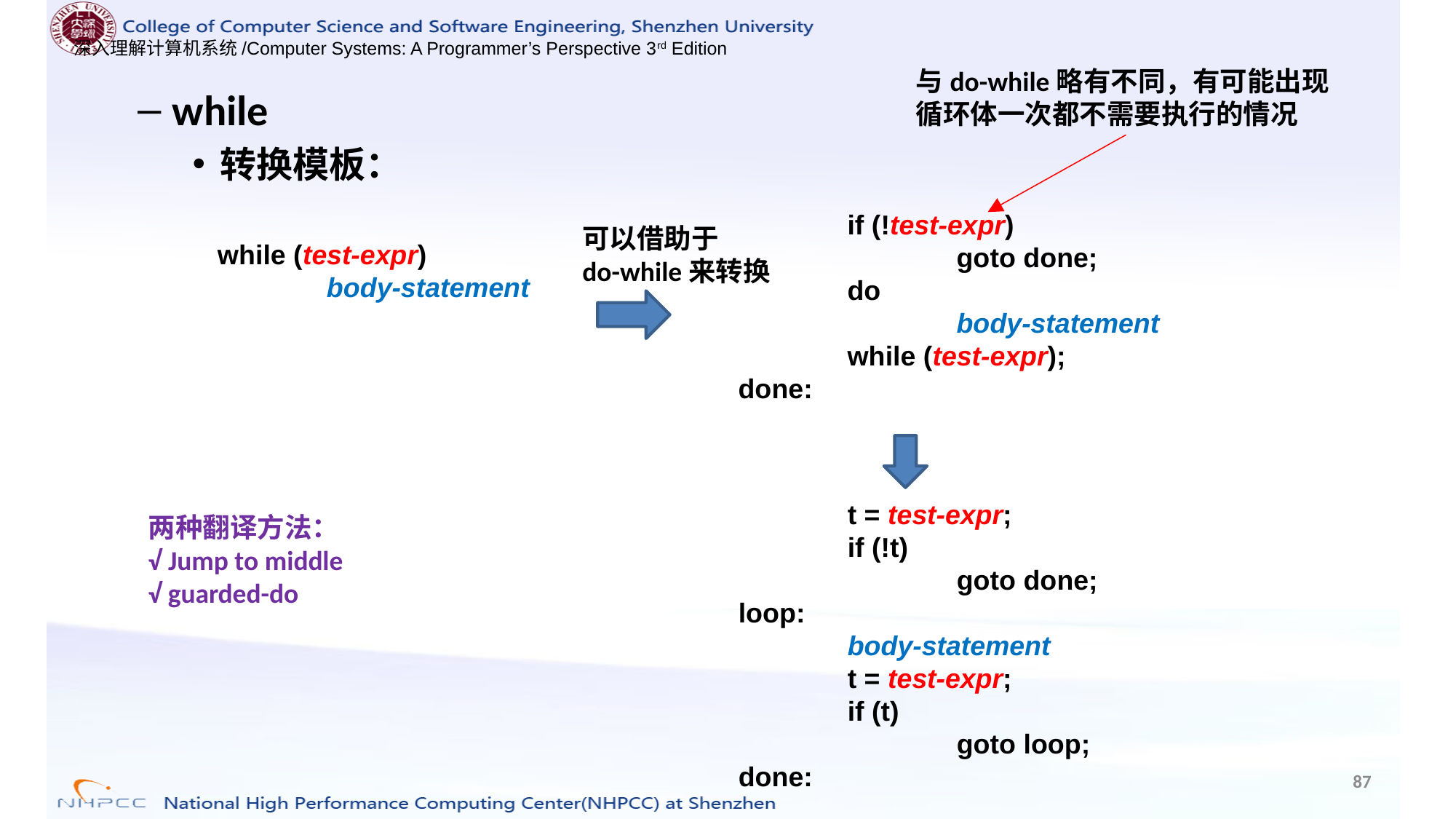

与do-while略有不同，有可能出现循环体一次都不需要执行的情况
while
转换模板：
	if (!test-expr)
		goto done;
	do
		body-statement
	while (test-expr);
done:
可以借助于
do-while来转换
while (test-expr)
	body-statement

	t = test-expr;
	if (!t)
		goto done;
loop:
	body-statement
	t = test-expr;
	if (t)
		goto loop;
done:
两种翻译方法：
√ Jump to middle
√ guarded-do
87